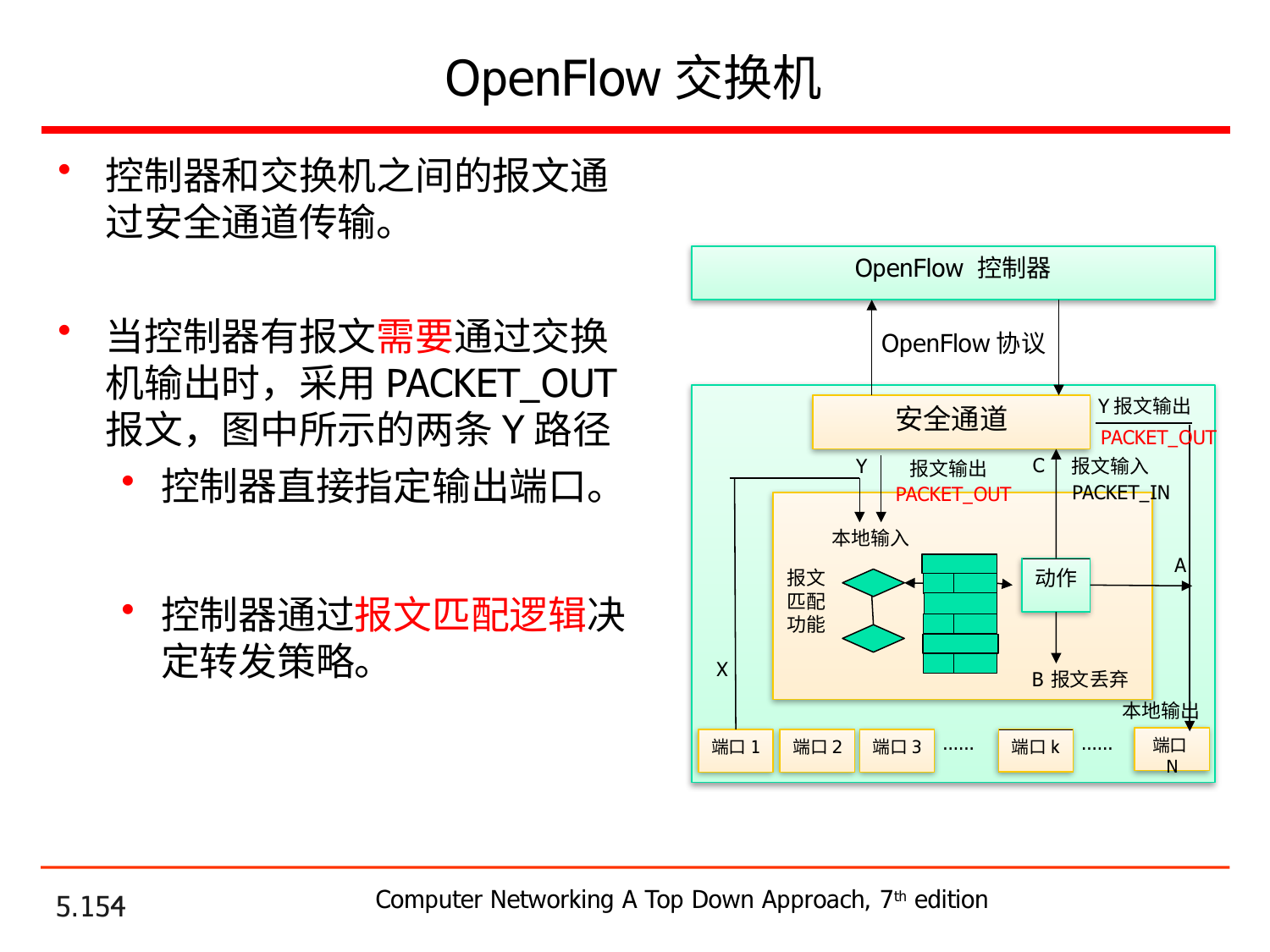

# OpenFlow交换机
控制器和交换机之间的报文通过安全通道传输。

当控制器有报文需要通过交换机输出时，采用PACKET_OUT报文，图中所示的两条Y路径
控制器直接指定输出端口。

控制器通过报文匹配逻辑决定转发策略。
OpenFlow 控制器
OpenFlow协议

Y报文输出
安全通道
C
Y
报文输入
报文输出

本地输入
A

动作
报文匹配功能

X

B
报文丢弃
本地输出
……
……
端口N
端口k
端口1
端口2
端口3
PACKET_OUT
PACKET_IN
PACKET_OUT